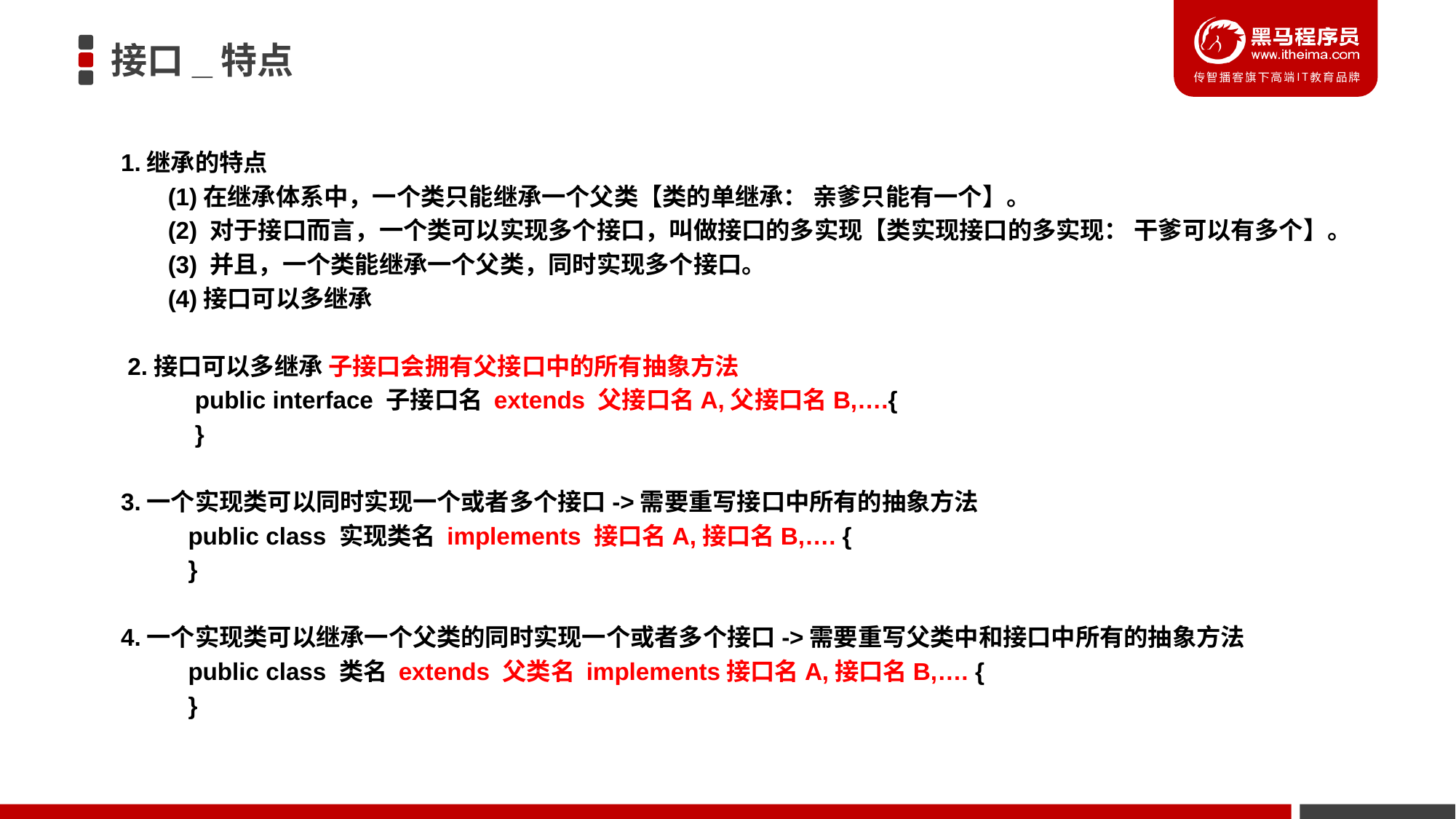

# 接口_特点
1.继承的特点
       (1)在继承体系中，一个类只能继承一个父类【类的单继承： 亲爹只能有一个】。
       (2) 对于接口而言，一个类可以实现多个接口，叫做接口的多实现【类实现接口的多实现： 干爹可以有多个】。
       (3) 并且，一个类能继承一个父类，同时实现多个接口。
       (4)接口可以多继承

 2.接口可以多继承 子接口会拥有父接口中的所有抽象方法
           public interface 子接口名 extends 父接口名A,父接口名B,….{
           }

3.一个实现类可以同时实现一个或者多个接口->需要重写接口中所有的抽象方法
          public class 实现类名 implements 接口名A,接口名B,…. {
          }

4.一个实现类可以继承一个父类的同时实现一个或者多个接口->需要重写父类中和接口中所有的抽象方法
          public class 类名 extends 父类名 implements接口名A,接口名B,…. {
          }